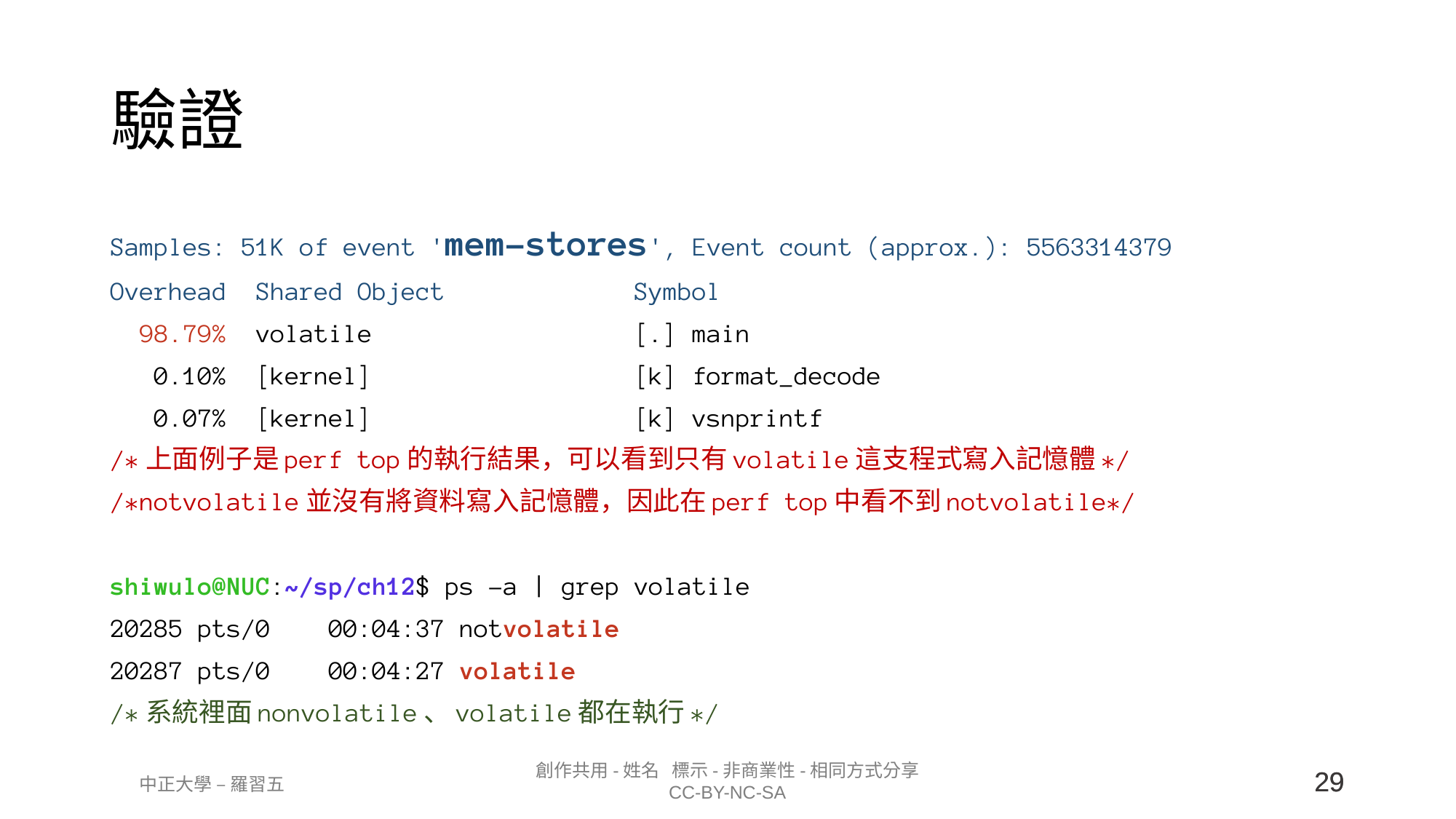

# 驗證
Samples: 51K of event 'mem-stores', Event count (approx.): 5563314379
Overhead  Shared Object             Symbol
  98.79%  volatile                  [.] main
   0.10%  [kernel]                  [k] format_decode
   0.07%  [kernel]                  [k] vsnprintf
/*上面例子是perf top的執行結果，可以看到只有volatile這支程式寫入記憶體*/
/*notvolatile並沒有將資料寫入記憶體，因此在perf top中看不到notvolatile*/

shiwulo@NUC:~/sp/ch12$ ps -a | grep volatile
20285 pts/0    00:04:37 notvolatile
20287 pts/0    00:04:27 volatile
/*系統裡面nonvolatile、volatile都在執行*/